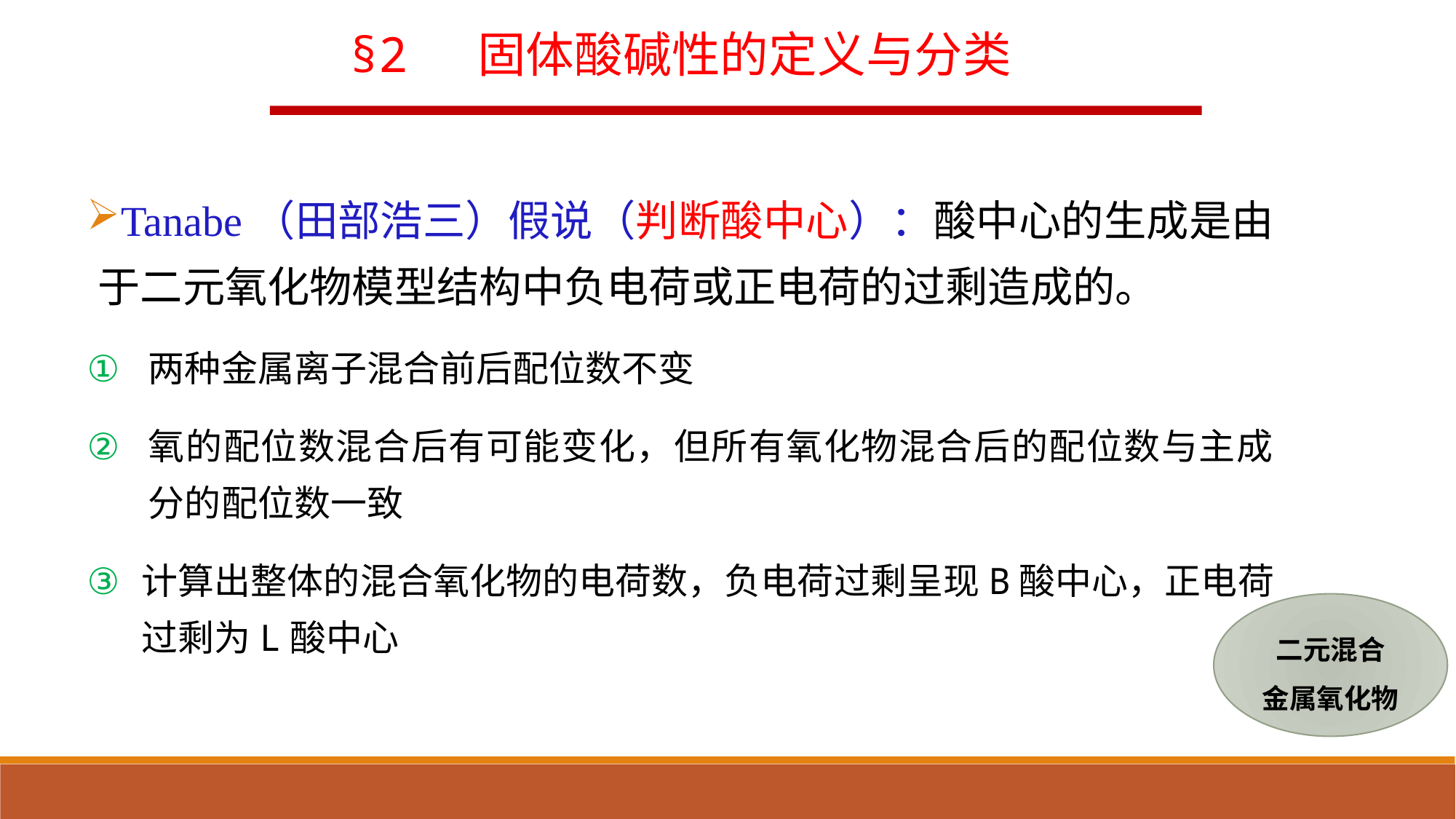

§2  固体酸碱性的定义与分类

Tanabe（田部浩三）假说（判断酸中心）：酸中心的生成是由于二元氧化物模型结构中负电荷或正电荷的过剩造成的。
两种金属离子混合前后配位数不变
氧的配位数混合后有可能变化，但所有氧化物混合后的配位数与主成分的配位数一致
计算出整体的混合氧化物的电荷数，负电荷过剩呈现B酸中心，正电荷过剩为L酸中心
二元混合
金属氧化物